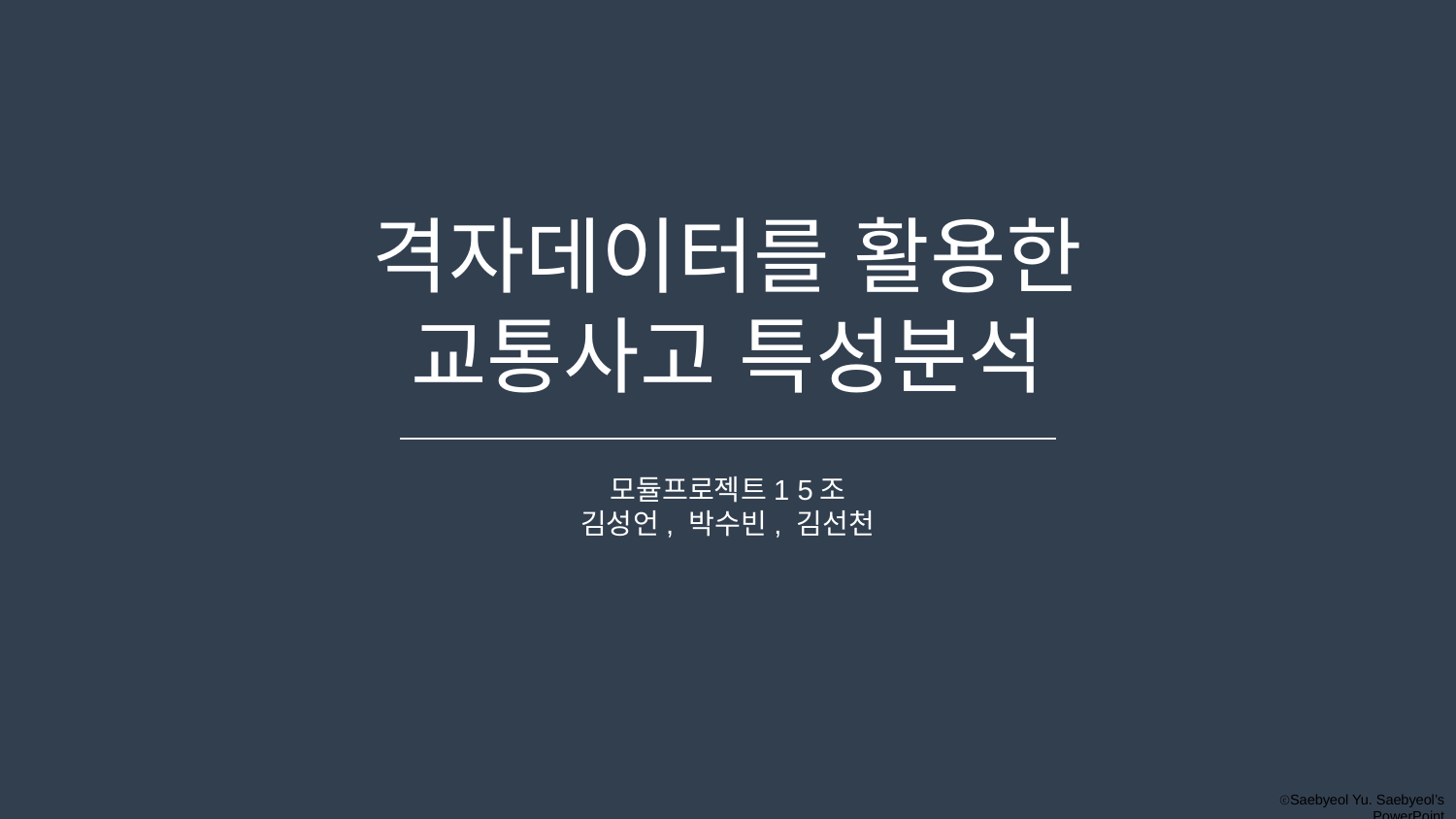

격자데이터를 활용한
교통사고 특성분석
모듈프로젝트1 5조
김성언, 박수빈, 김선천